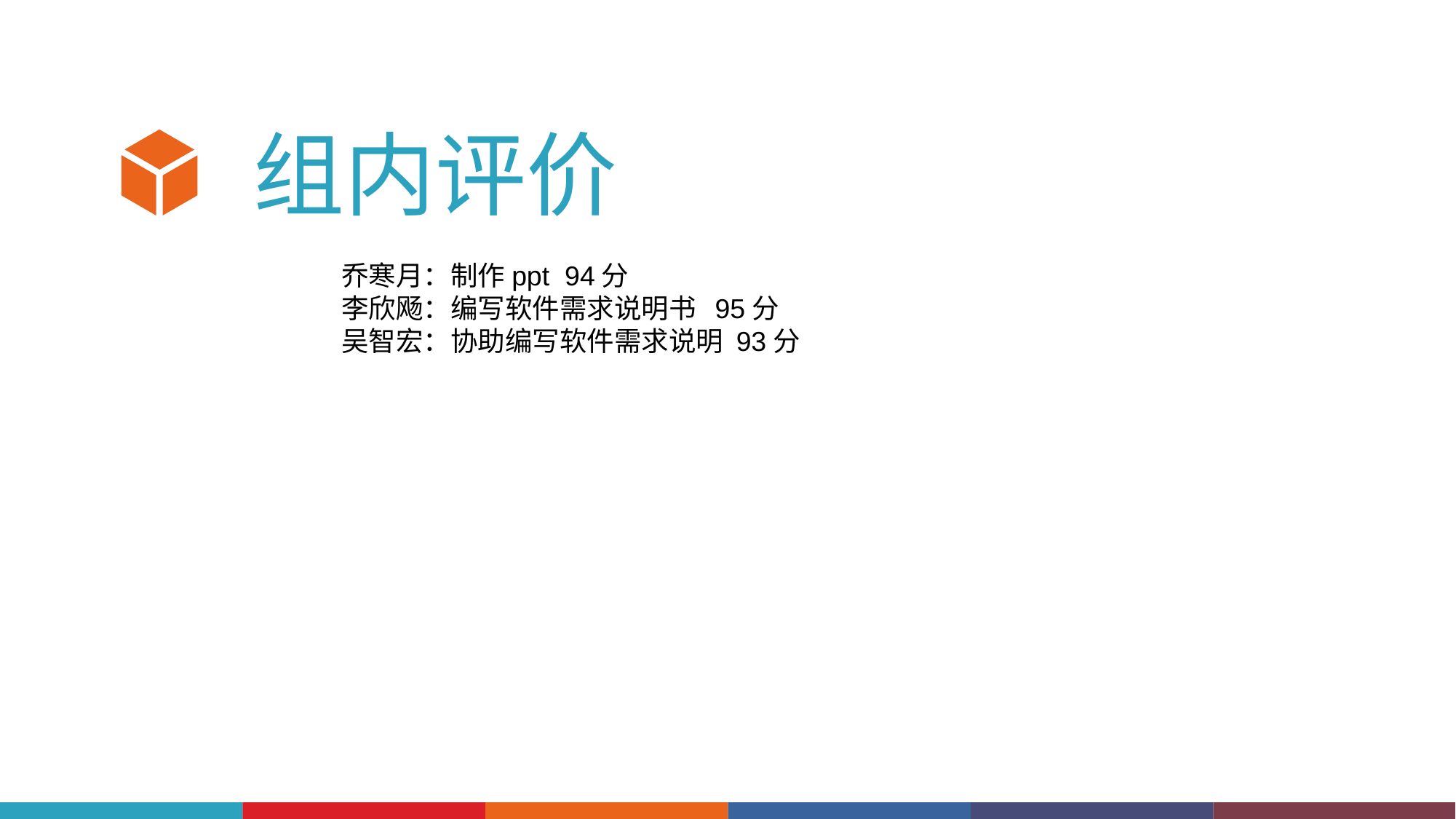

组内评价

乔寒月：制作ppt  94分
李欣飏：编写软件需求说明书  95分
吴智宏：协助编写软件需求说明 93分